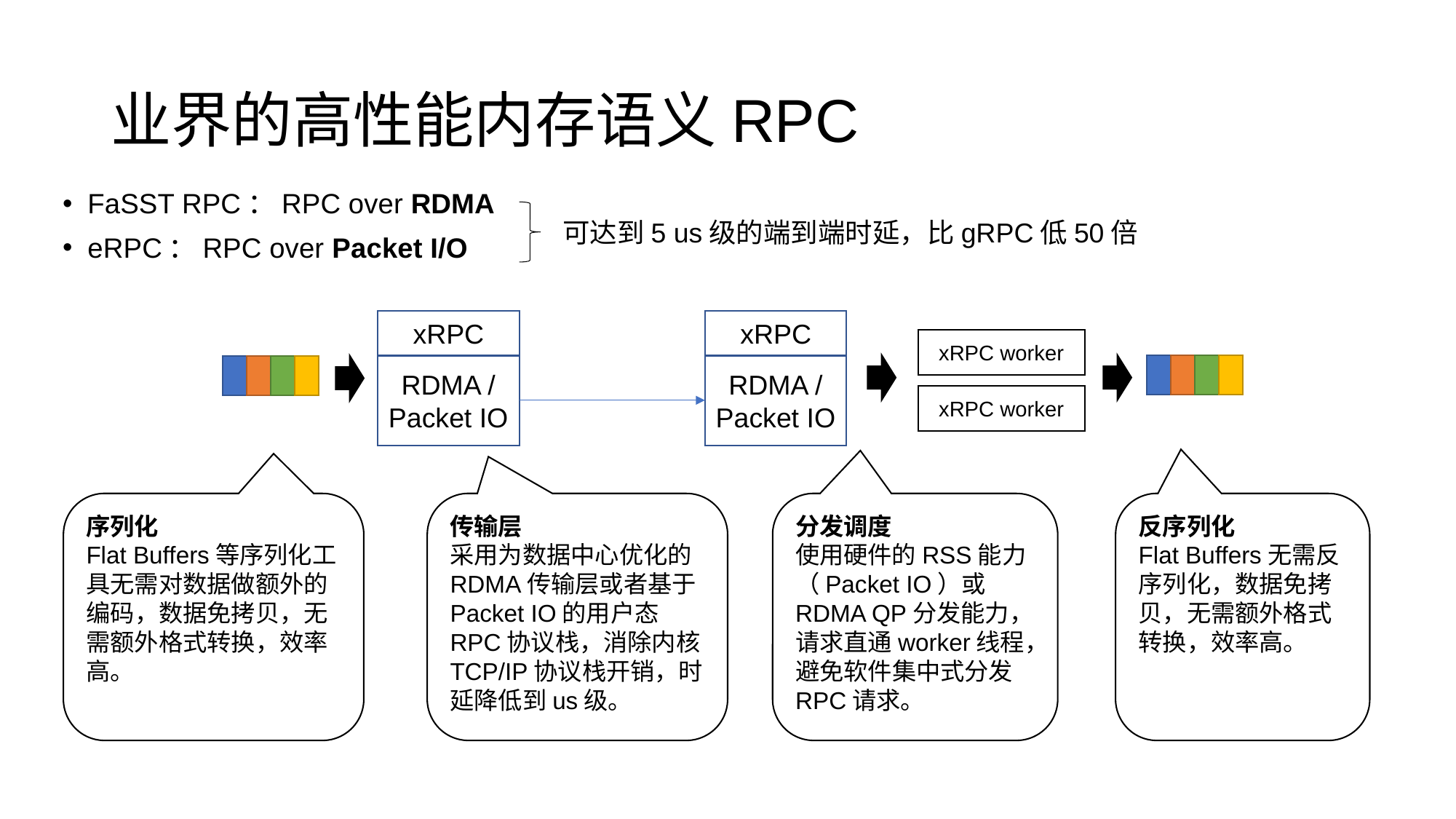

# 业界的高性能内存语义RPC
FaSST RPC：RPC over RDMA
eRPC：RPC over Packet I/O

可达到5 us级的端到端时延，比gRPC低50倍
xRPC
xRPC
xRPC worker

RDMA / Packet IO
RDMA / Packet IO

xRPC worker
序列化
Flat Buffers等序列化工具无需对数据做额外的编码，数据免拷贝，无需额外格式转换，效率高。
传输层
采用为数据中心优化的RDMA传输层或者基于Packet IO的用户态RPC协议栈，消除内核TCP/IP协议栈开销，时延降低到us级。
分发调度
使用硬件的RSS能力（Packet IO）或RDMA QP分发能力，请求直通worker线程，避免软件集中式分发RPC请求。
反序列化
Flat Buffers无需反序列化，数据免拷贝，无需额外格式转换，效率高。